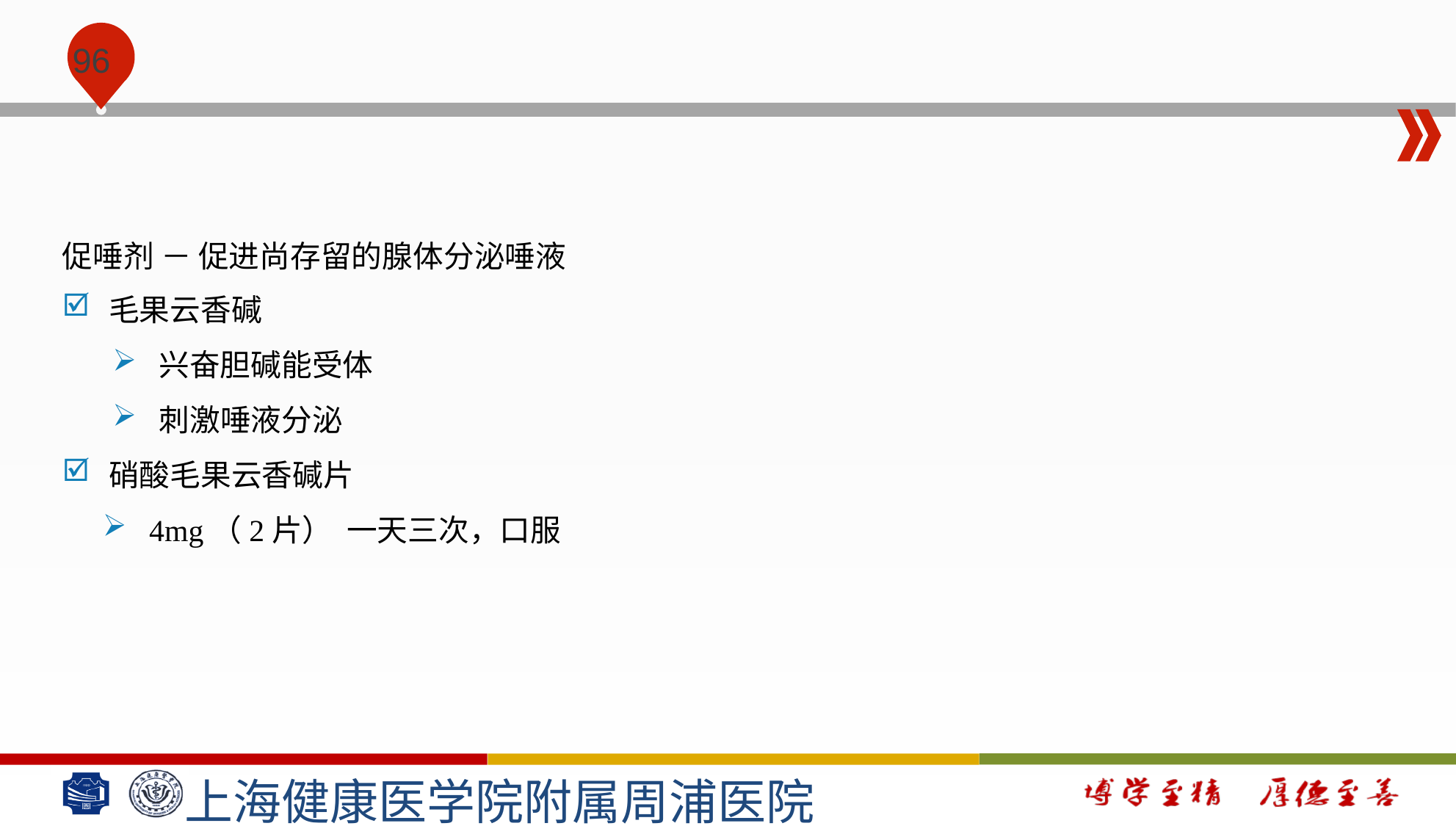

#

促唾剂 － 促进尚存留的腺体分泌唾液
毛果云香碱
兴奋胆碱能受体
刺激唾液分泌
硝酸毛果云香碱片
4mg（2片）  一天三次，口服